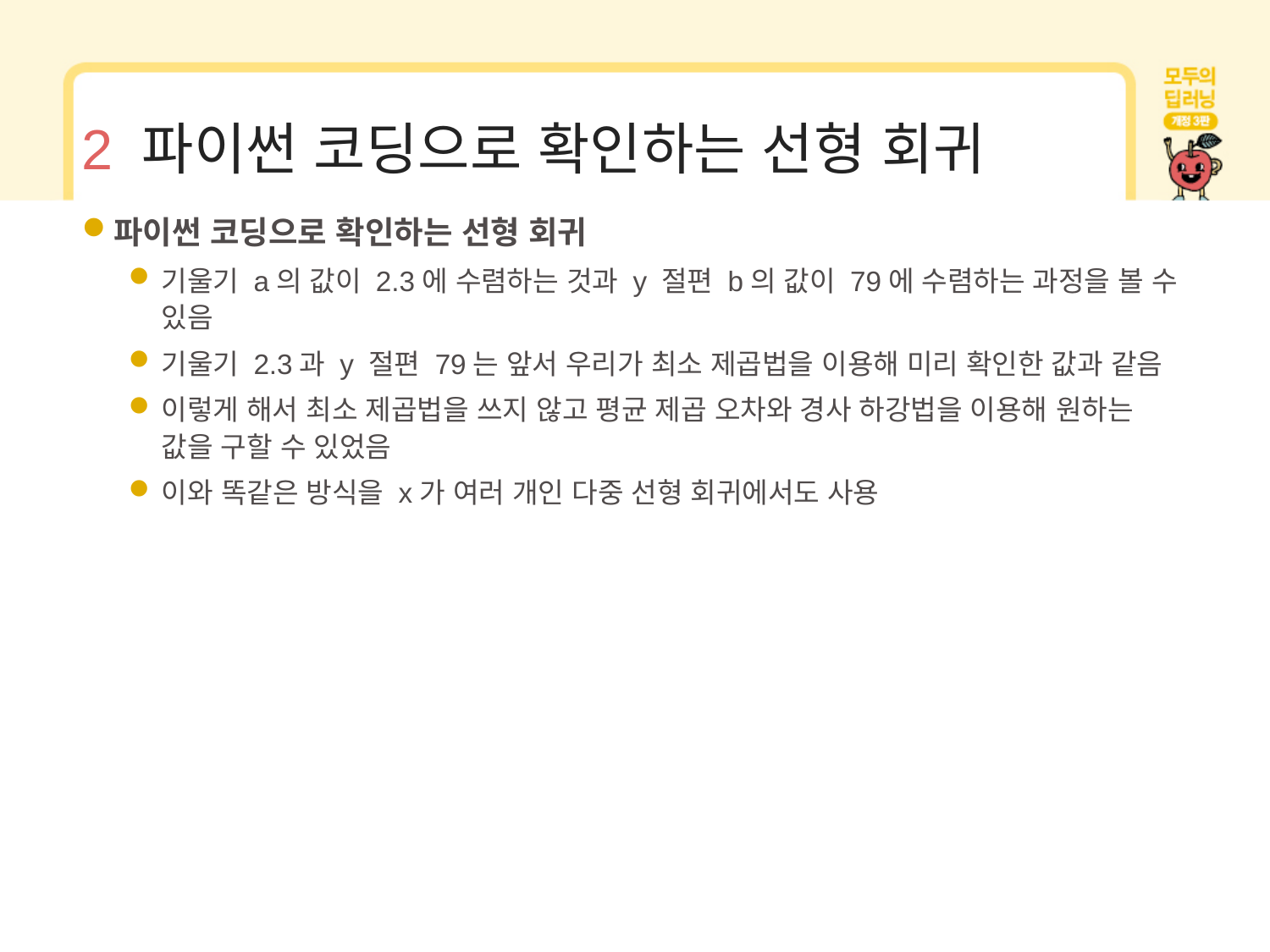

# 2 파이썬 코딩으로 확인하는 선형 회귀
파이썬 코딩으로 확인하는 선형 회귀
기울기 a의 값이 2.3에 수렴하는 것과 y 절편 b의 값이 79에 수렴하는 과정을 볼 수 있음
기울기 2.3과 y 절편 79는 앞서 우리가 최소 제곱법을 이용해 미리 확인한 값과 같음
이렇게 해서 최소 제곱법을 쓰지 않고 평균 제곱 오차와 경사 하강법을 이용해 원하는 값을 구할 수 있었음
이와 똑같은 방식을 x가 여러 개인 다중 선형 회귀에서도 사용